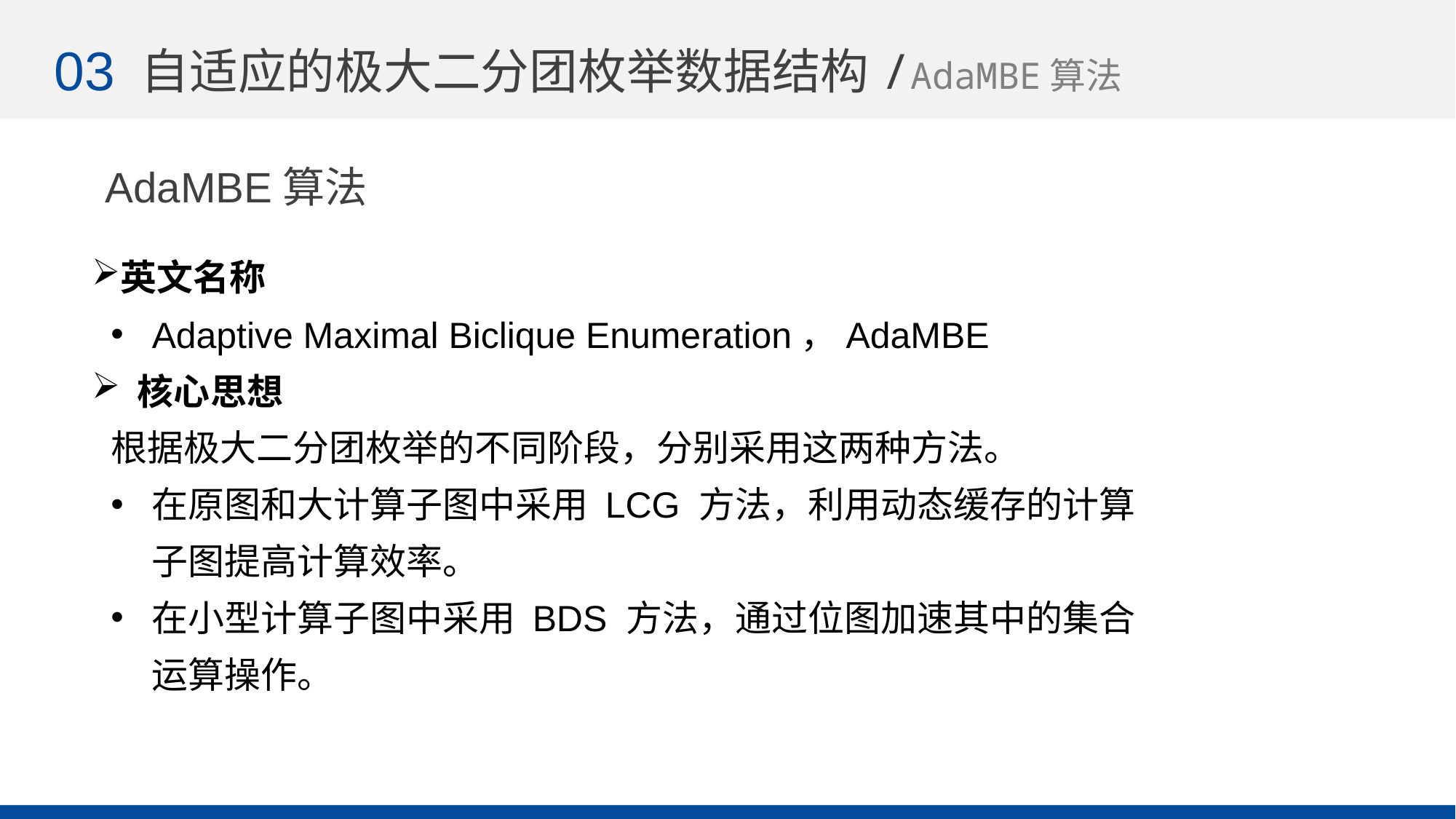

03
自适应的极大二分团枚举数据结构/AdaMBE算法
29
AdaMBE算法
英文名称
Adaptive Maximal Biclique Enumeration，AdaMBE
 核心思想
根据极大二分团枚举的不同阶段，分别采用这两种方法。
在原图和大计算子图中采用 LCG 方法，利用动态缓存的计算子图提高计算效率。
在小型计算子图中采用 BDS 方法，通过位图加速其中的集合运算操作。